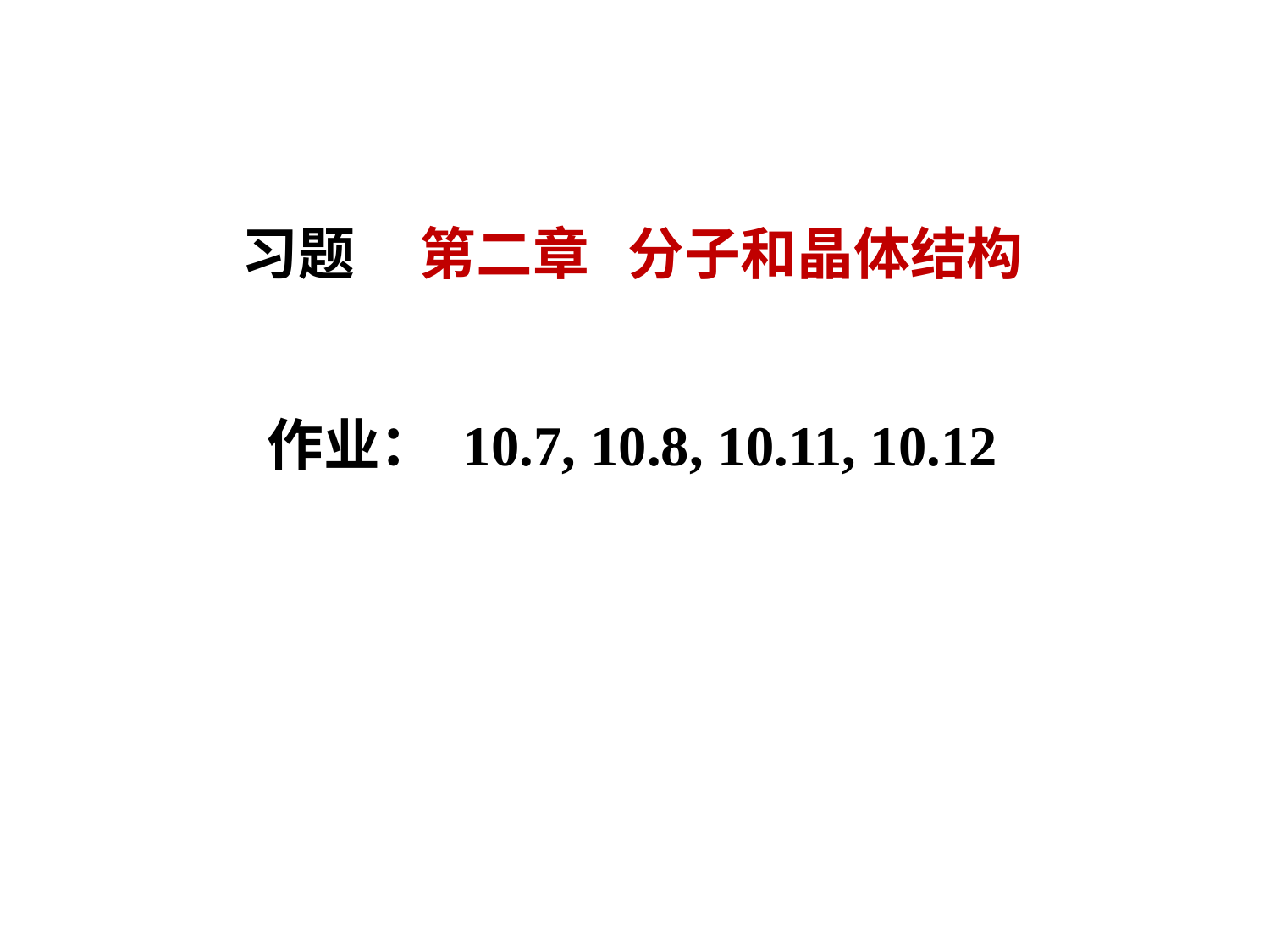

习题     第二章   分子和晶体结构

作业： 10.7, 10.8, 10.11, 10.12